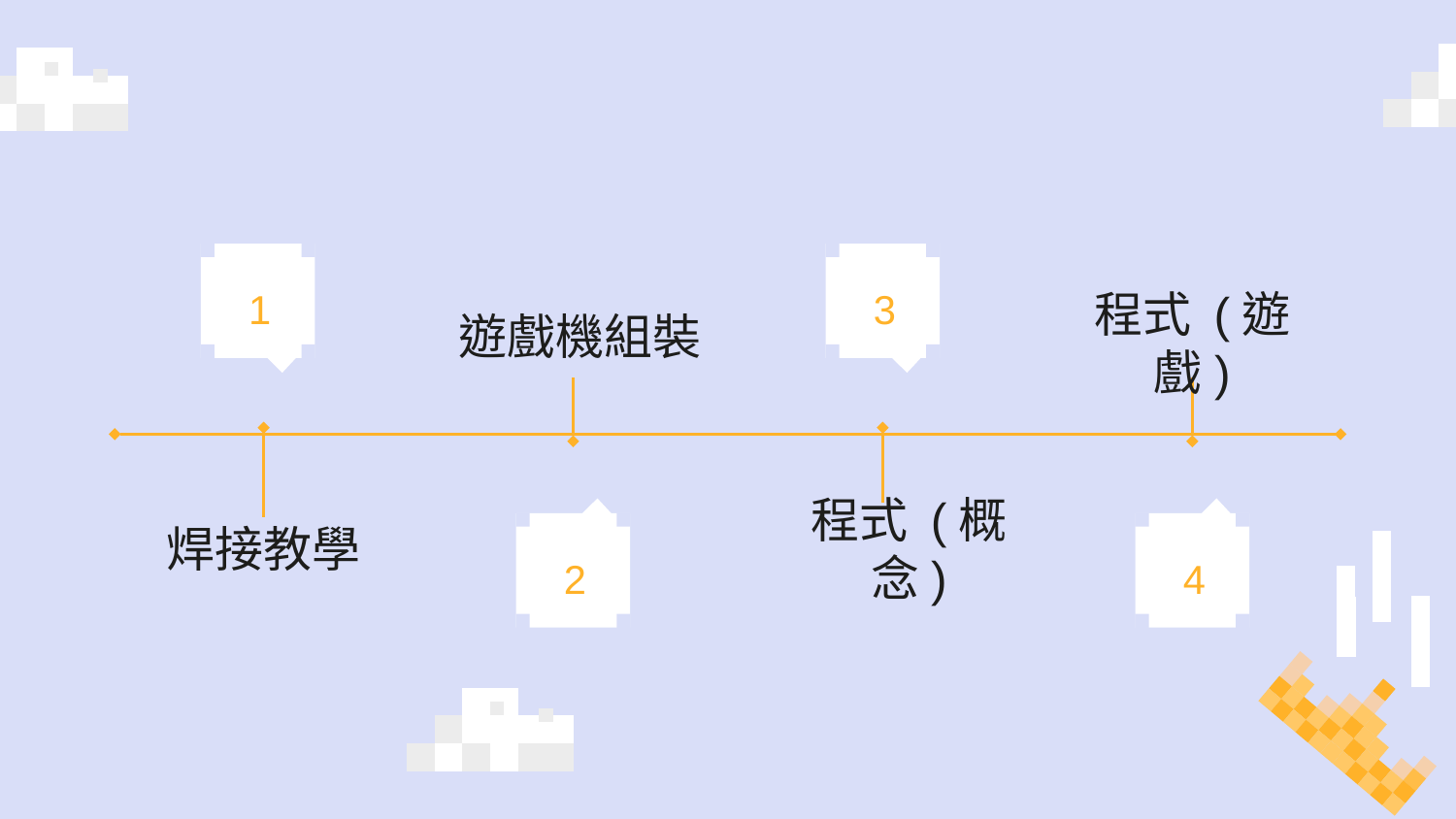

1
3
遊戲機組裝
程式 (遊戲)

焊接教學
程式 (概念)

2
4